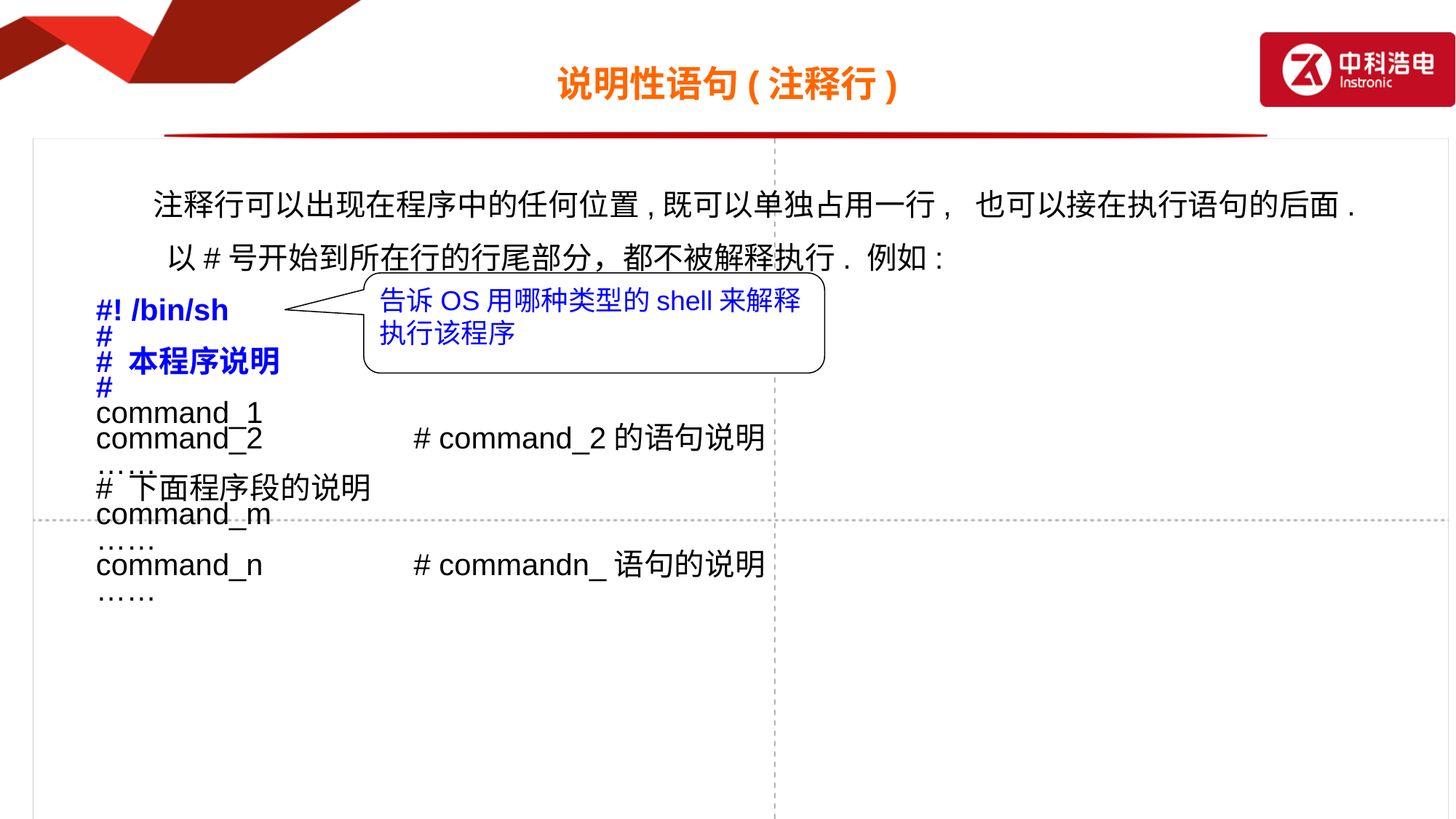

# 说明性语句(注释行)
     注释行可以出现在程序中的任何位置,既可以单独占用一行,  也可以接在执行语句的后面. 以#号开始到所在行的行尾部分，都不被解释执行. 例如:
#! /bin/sh
#
# 本程序说明
#
command_1
command_2                  # command_2的语句说明
……
# 下面程序段的说明
command_m
……
command_n                  # commandn_语句的说明
……
告诉OS用哪种类型的shell来解释执行该程序